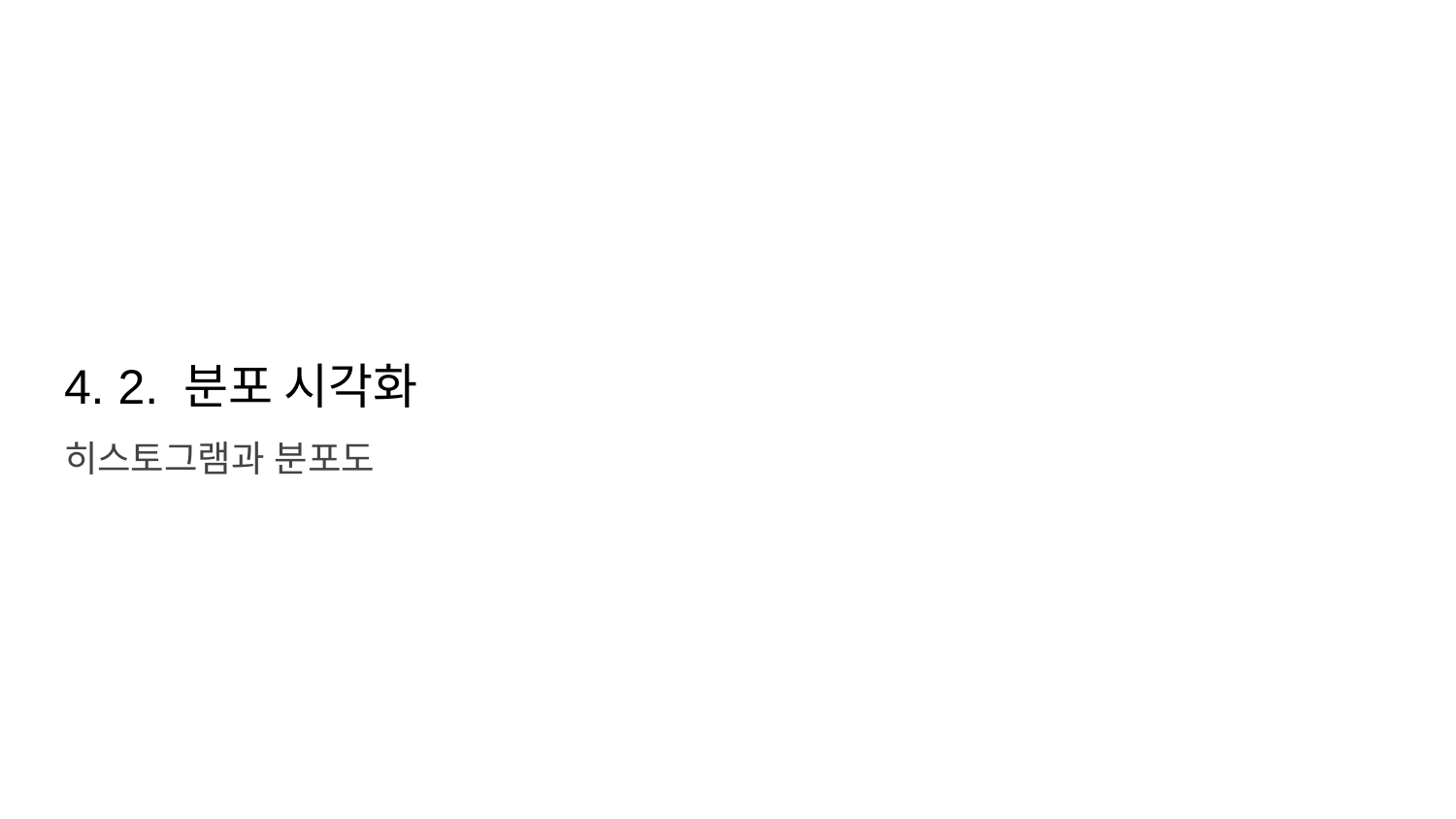

# 4. 2. 분포 시각화
히스토그램과 분포도